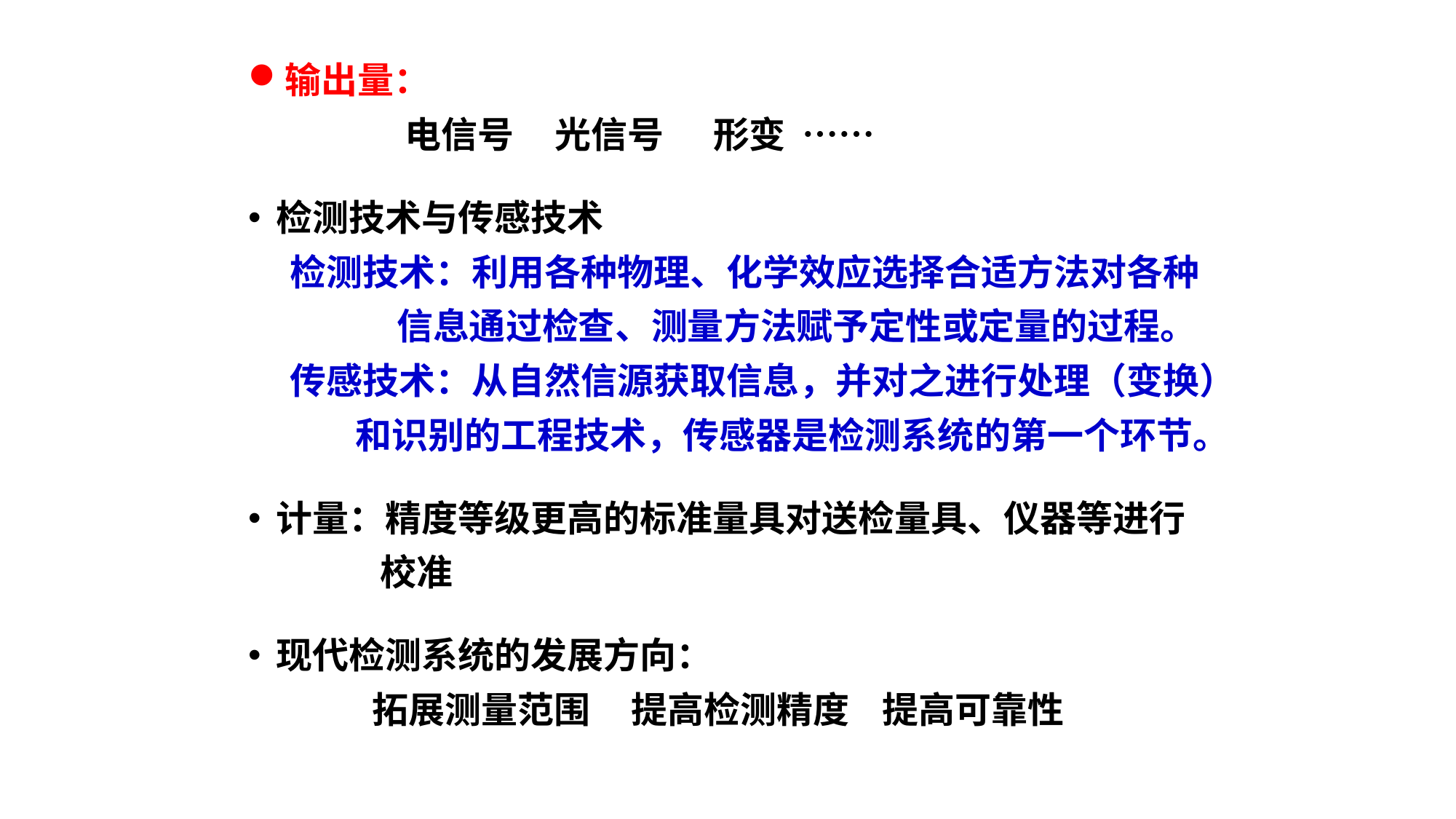

输出量：
                  电信号     光信号      形变  ……

检测技术与传感技术
    检测技术：利用各种物理、化学效应选择合适方法对各种
                 信息通过检查、测量方法赋予定性或定量的过程。
    传感技术：从自然信源获取信息，并对之进行处理（变换）
            和识别的工程技术，传感器是检测系统的第一个环节。

计量：精度等级更高的标准量具对送检量具、仪器等进行
               校准

现代检测系统的发展方向：
              拓展测量范围     提高检测精度    提高可靠性